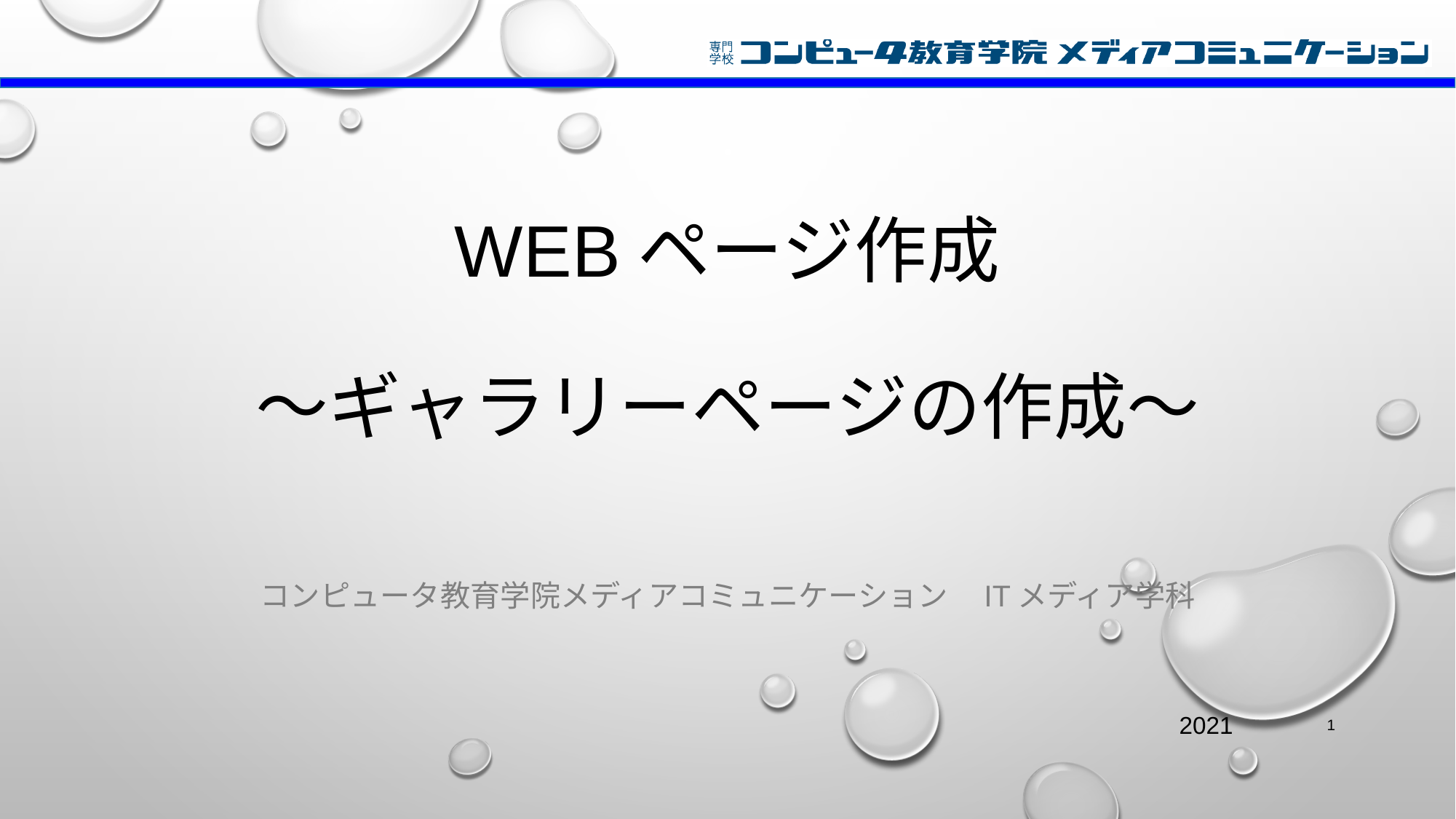

# WEBページ作成 ～ギャラリーページの作成～
コンピュータ教育学院メディアコミュニケーション　ITメディア学科
2021
1